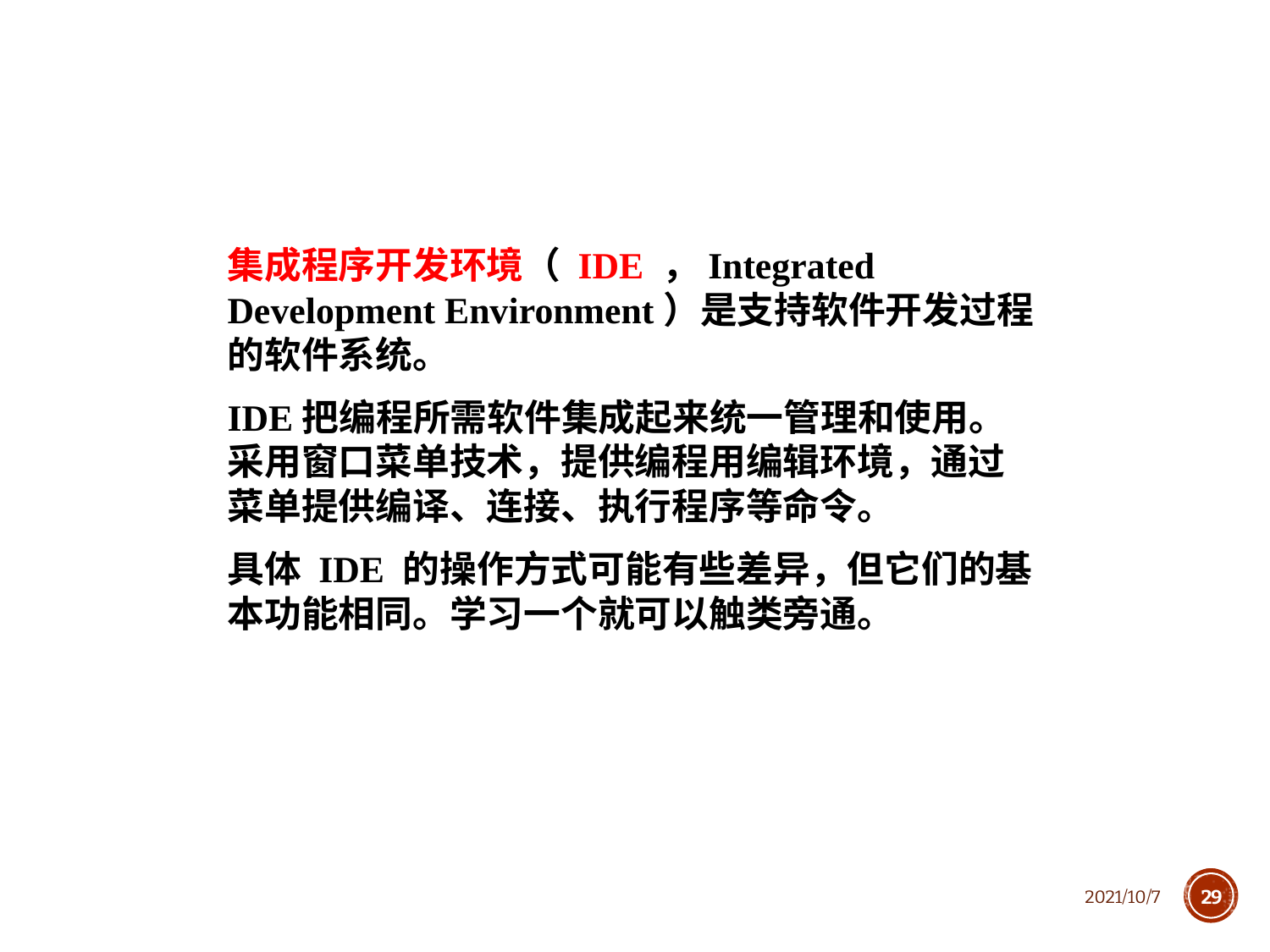

集成程序开发环境（ IDE ，Integrated Development Environment）是支持软件开发过程的软件系统。
IDE把编程所需软件集成起来统一管理和使用。采用窗口菜单技术，提供编程用编辑环境，通过菜单提供编译、连接、执行程序等命令。
具体 IDE 的操作方式可能有些差异，但它们的基本功能相同。学习一个就可以触类旁通。
2021/10/7
29